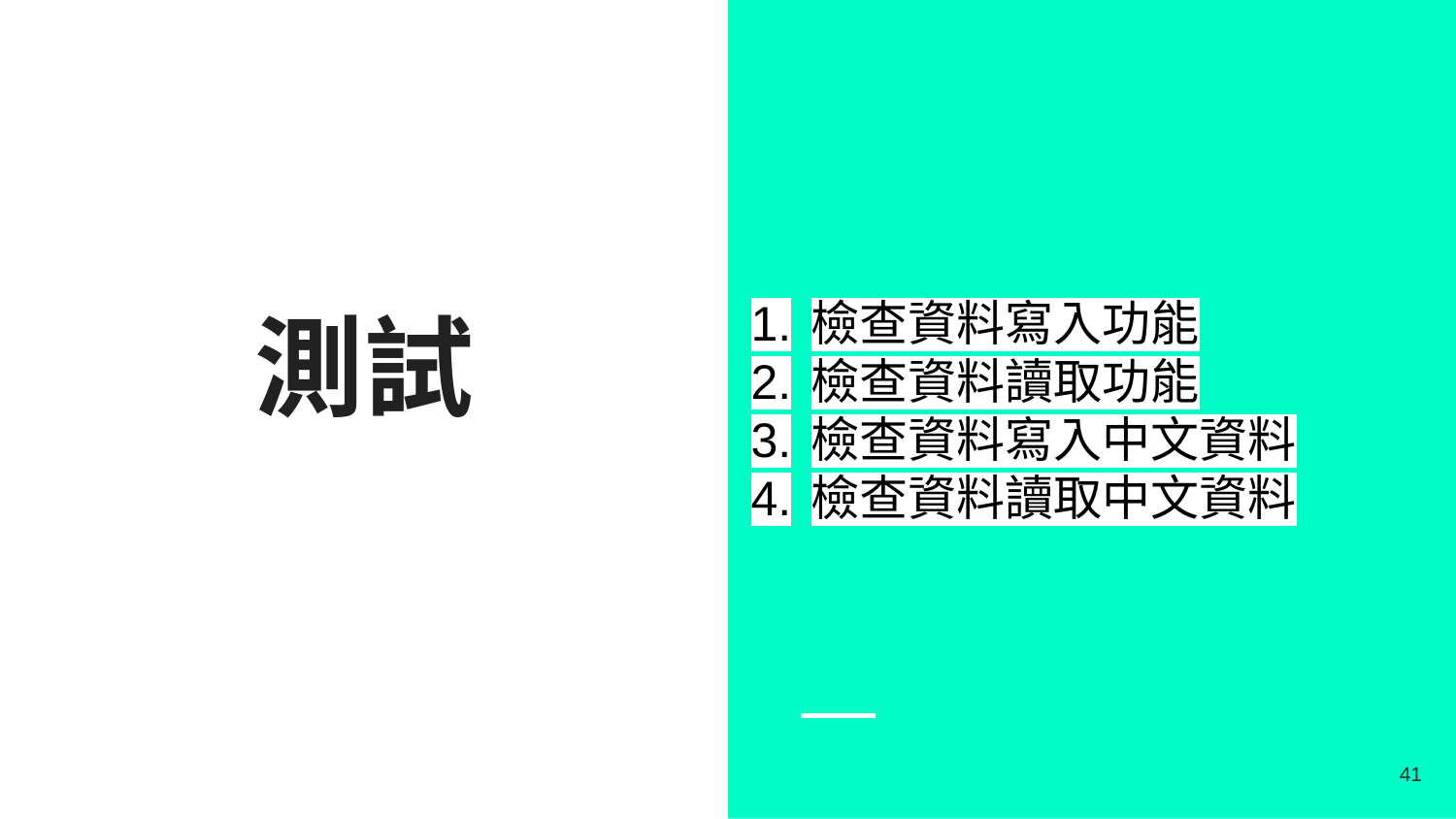

檢查資料寫入功能
檢查資料讀取功能
檢查資料寫入中文資料
檢查資料讀取中文資料
# 測試

41